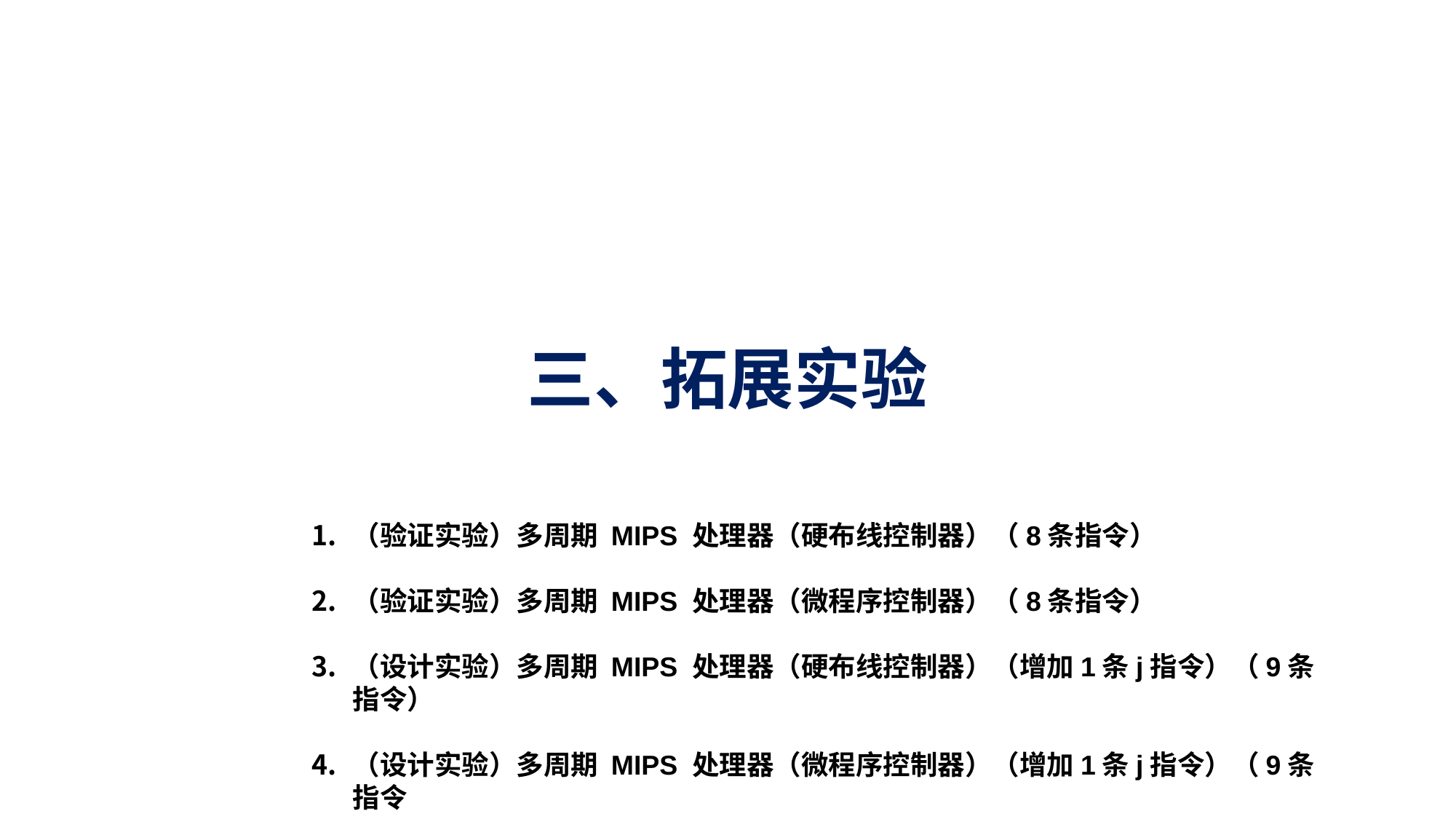

# 三、拓展实验
（验证实验）多周期 MIPS 处理器（硬布线控制器）（8条指令）

（验证实验）多周期 MIPS 处理器（微程序控制器）（8条指令）

（设计实验）多周期 MIPS 处理器（硬布线控制器）（增加1条j指令）（9条指令）

（设计实验）多周期 MIPS 处理器（微程序控制器）（增加1条j指令）（9条指令